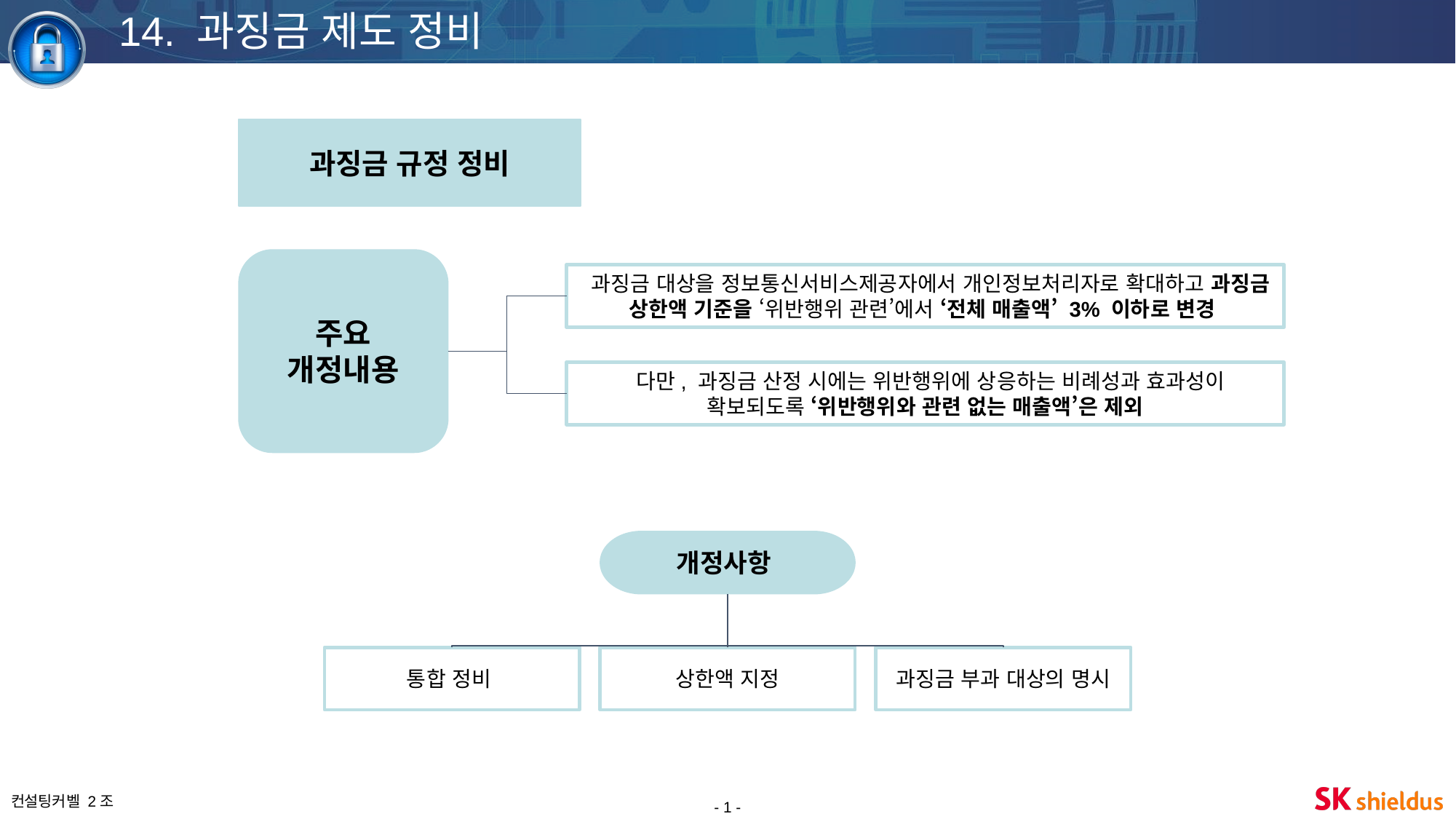

14. 과징금 제도 정비

과징금 규정 정비

주요 개정내용
 과징금 대상을 정보통신서비스제공자에서 개인정보처리자로 확대하고 과징금 상한액 기준을 ‘위반행위 관련’에서 ‘전체 매출액’ 3% 이하로 변경
 다만, 과징금 산정 시에는 위반행위에 상응하는 비례성과 효과성이 확보되도록 ‘위반행위와 관련 없는 매출액’은 제외
개정사항
통합 정비
상한액 지정
과징금 부과 대상의 명시
- 1 -